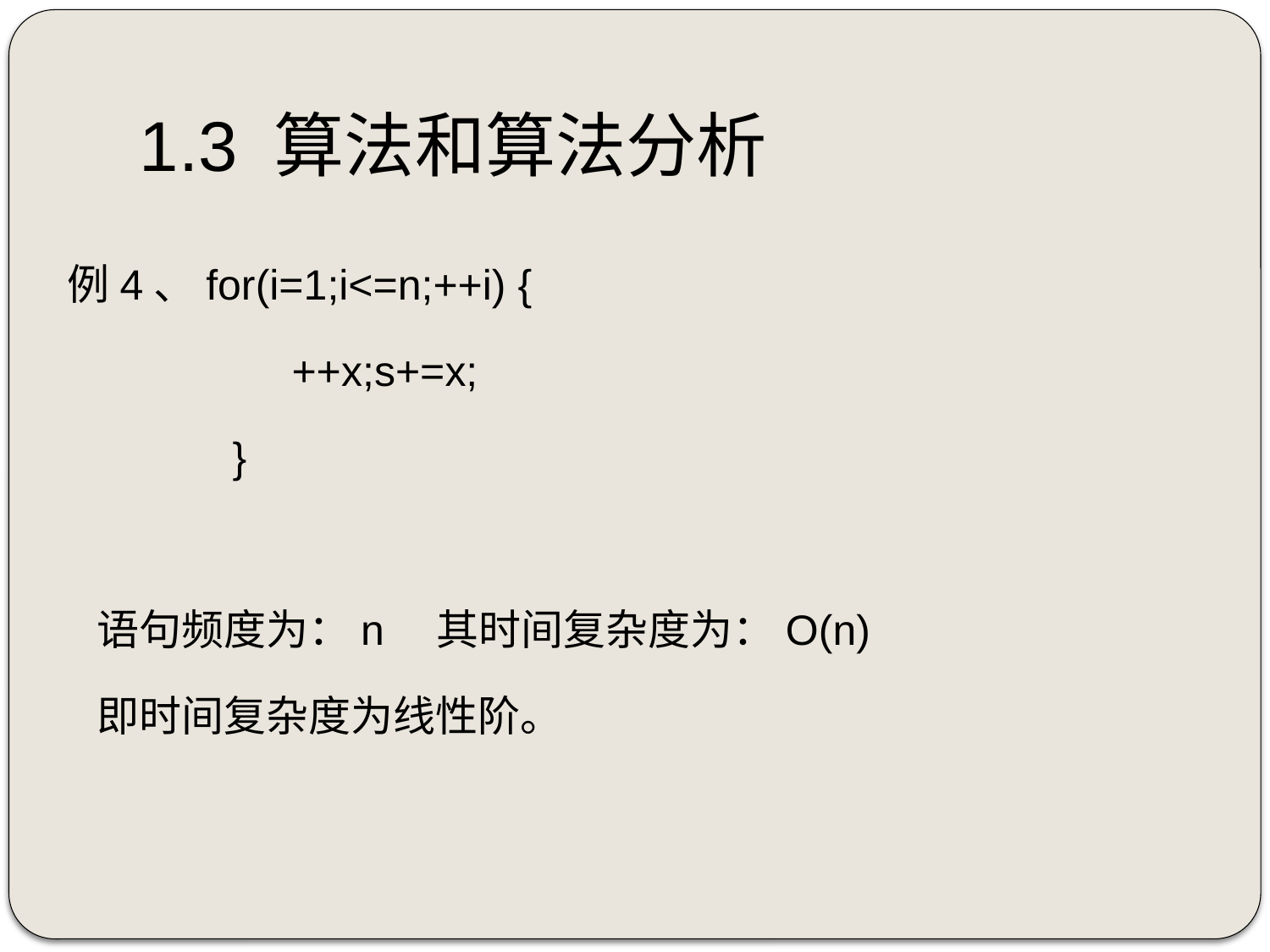

# 1.3 算法和算法分析
例4、for(i=1;i<=n;++i) {
		     ++x;s+=x;
		}

  语句频度为：n　其时间复杂度为：O(n)
  即时间复杂度为线性阶。